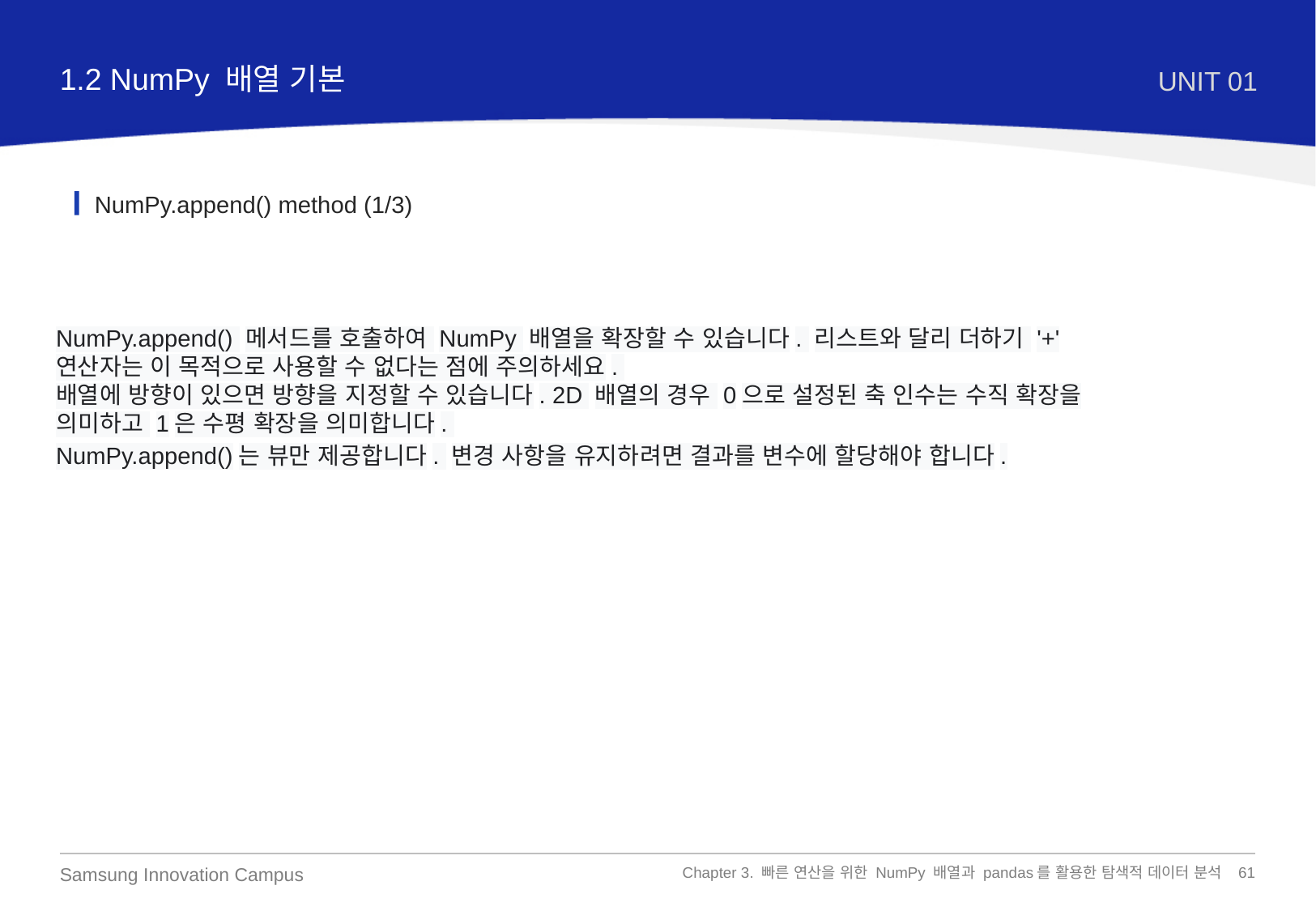

1.2 NumPy 배열 기본
UNIT 01
NumPy.append() method (1/3)

NumPy.append() 메서드를 호출하여 NumPy 배열을 확장할 수 있습니다. 리스트와 달리 더하기 '+' 연산자는 이 목적으로 사용할 수 없다는 점에 주의하세요.
배열에 방향이 있으면 방향을 지정할 수 있습니다. 2D 배열의 경우 0으로 설정된 축 인수는 수직 확장을 의미하고 1은 수평 확장을 의미합니다.
NumPy.append()는 뷰만 제공합니다. 변경 사항을 유지하려면 결과를 변수에 할당해야 합니다.